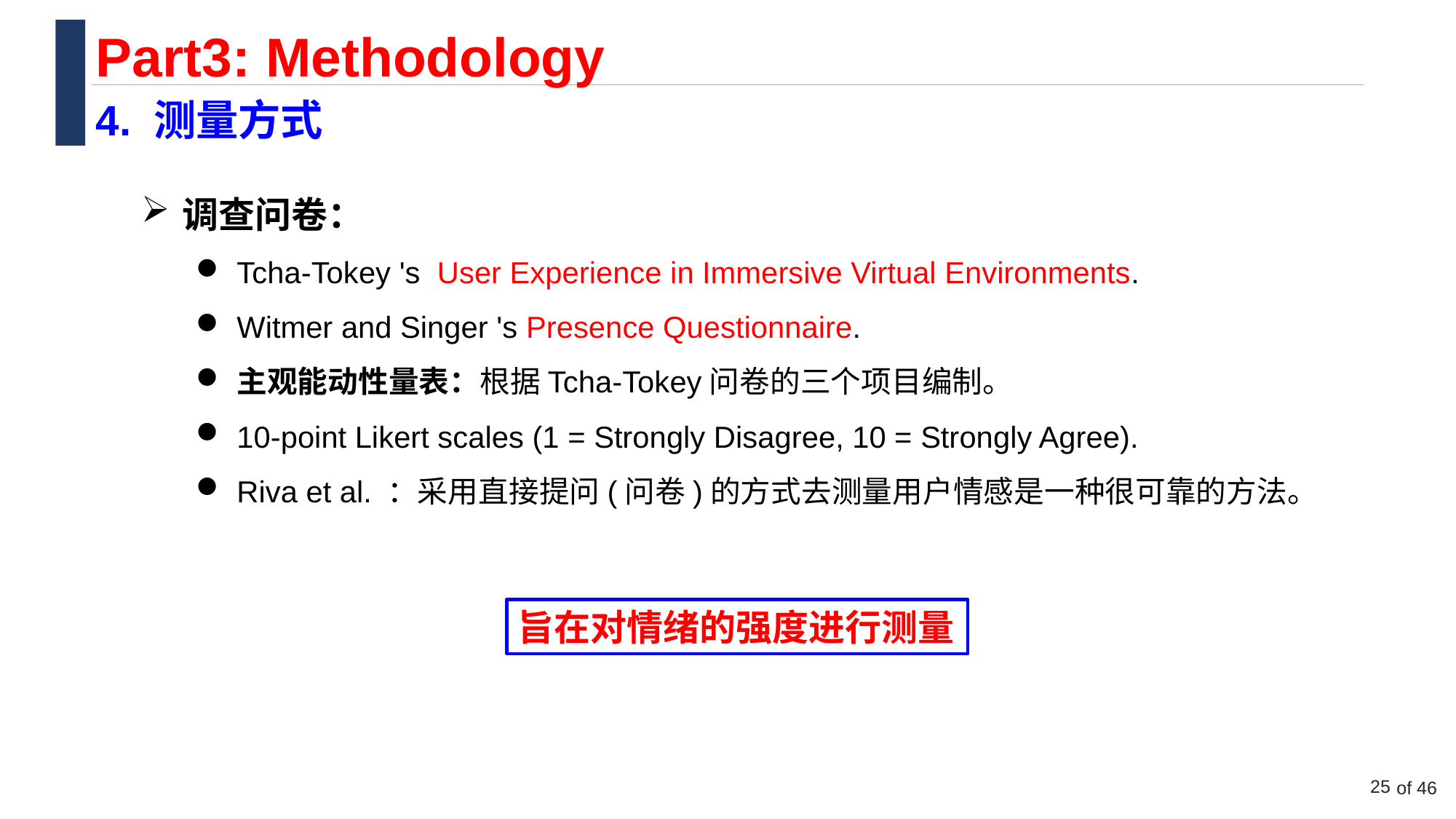

Part3: Methodology
4. 测量方式
调查问卷：
Tcha-Tokey 's  User Experience in Immersive Virtual Environments.
Witmer and Singer 's Presence Questionnaire.
主观能动性量表：根据Tcha-Tokey问卷的三个项目编制。
10-point Likert scales (1 = Strongly Disagree, 10 = Strongly Agree).
Riva et al. ：采用直接提问(问卷)的方式去测量用户情感是一种很可靠的方法。
旨在对情绪的强度进行测量
25